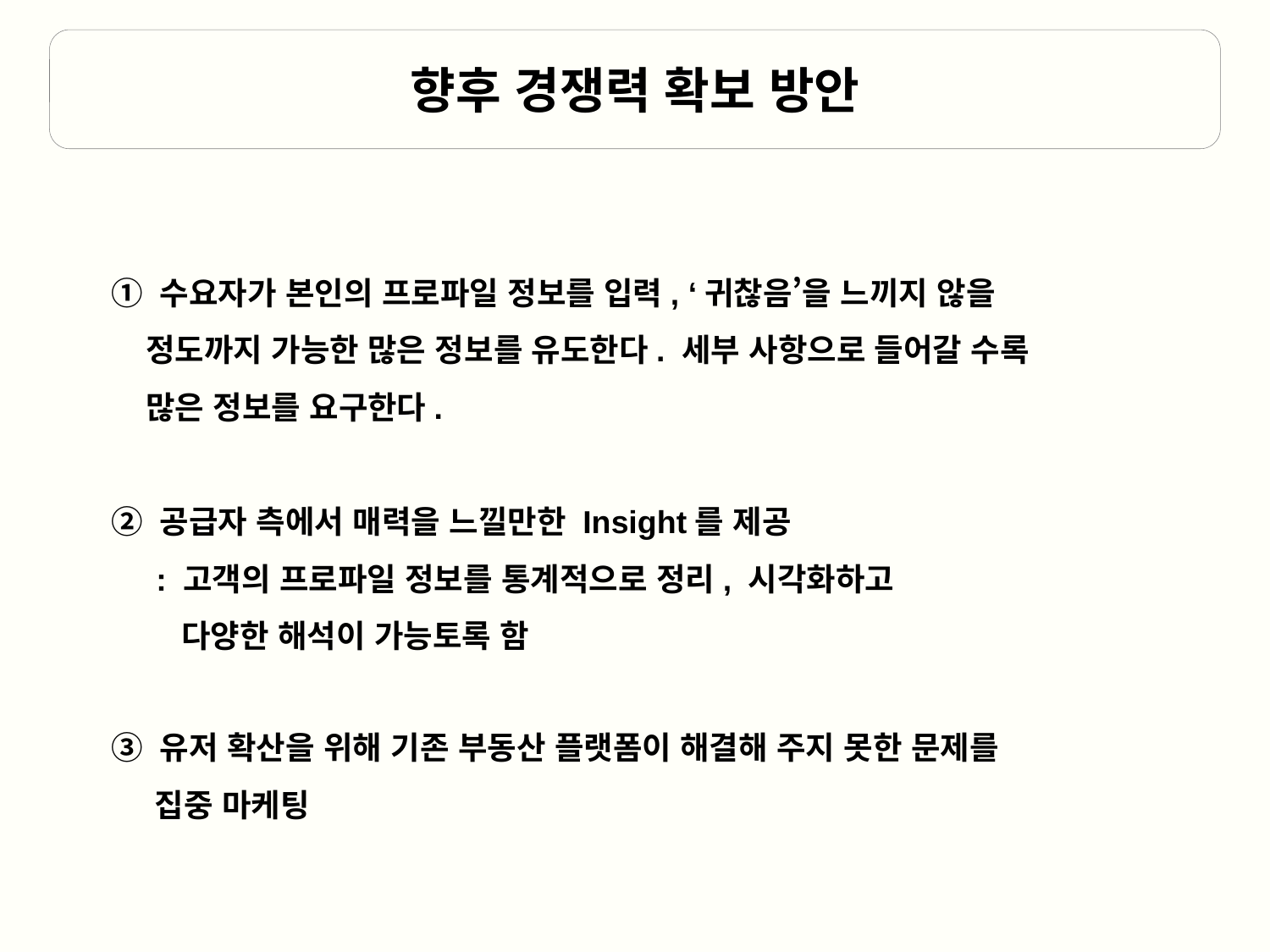

향후 경쟁력 확보 방안
① 수요자가 본인의 프로파일 정보를 입력, ‘귀찮음’을 느끼지 않을
   정도까지 가능한 많은 정보를 유도한다. 세부 사항으로 들어갈 수록
   많은 정보를 요구한다.
② 공급자 측에서 매력을 느낄만한 Insight를 제공
     : 고객의 프로파일 정보를 통계적으로 정리, 시각화하고
       다양한 해석이 가능토록 함
③ 유저 확산을 위해 기존 부동산 플랫폼이 해결해 주지 못한 문제를
    집중 마케팅